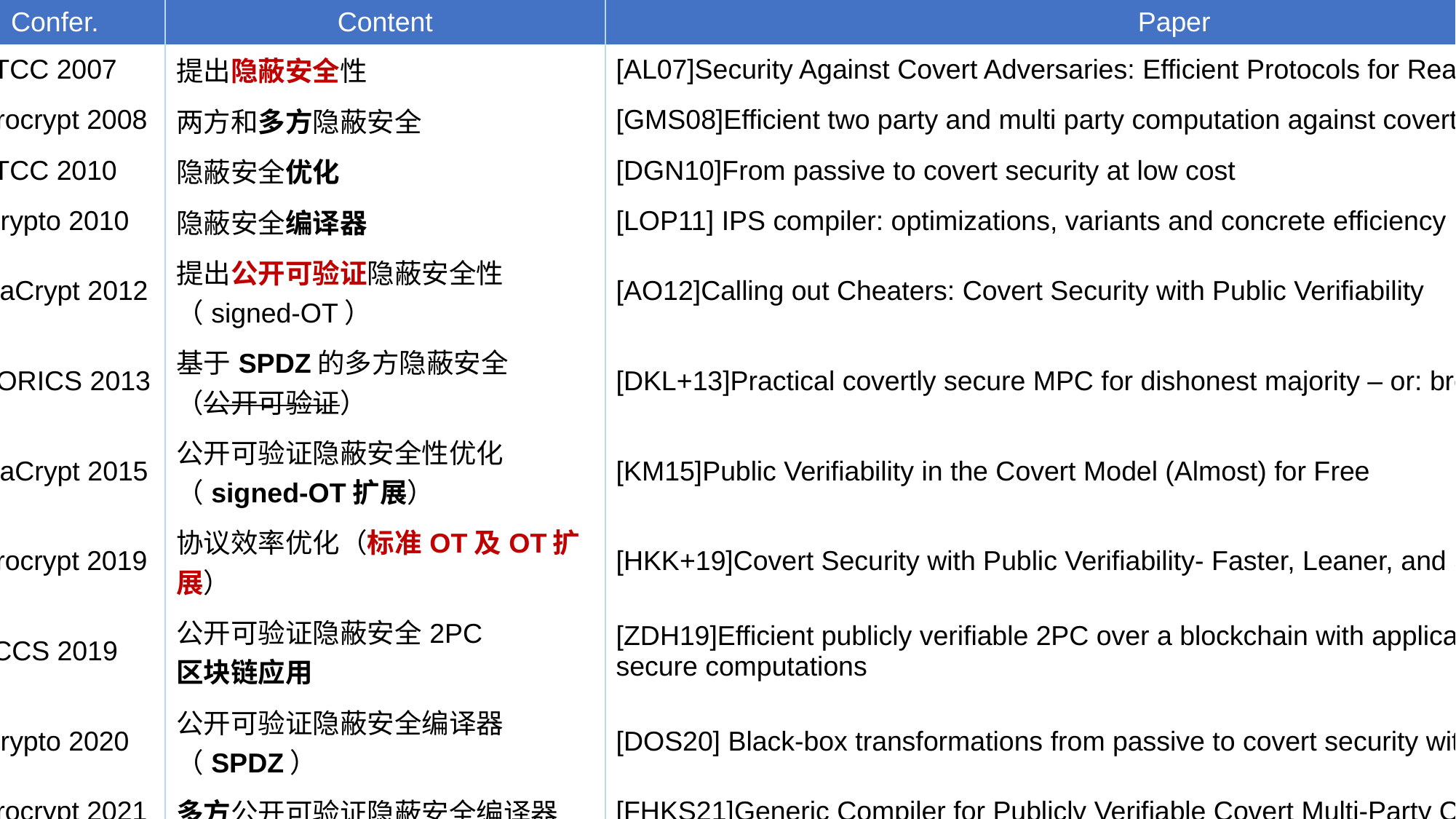

| Confer. | Content | Paper |
| --- | --- | --- |
| TCC 2007 | 提出隐蔽安全性 | [AL07]Security Against Covert Adversaries: Efficient Protocols for Realistic Adversaries |
| Eurocrypt 2008 | 两方和多方隐蔽安全 | [GMS08]Efficient two party and multi party computation against covert adversaries |
| TCC 2010 | 隐蔽安全优化 | [DGN10]From passive to covert security at low cost |
| Crypto 2010 | 隐蔽安全编译器 | [LOP11] IPS compiler: optimizations, variants and concrete efficiency |
| AsiaCrypt 2012 | 提出公开可验证隐蔽安全性（signed-OT） | [AO12]Calling out Cheaters: Covert Security with Public Verifiability |
| ESORICS 2013 | 基于SPDZ的多方隐蔽安全 （公开可验证） | [DKL+13]Practical covertly secure MPC for dishonest majority – or: breaking the SPDZ limits |
| AsiaCrypt 2015 | 公开可验证隐蔽安全性优化（signed-OT扩展） | [KM15]Public Verifiability in the Covert Model (Almost) for Free |
| Eurocrypt 2019 | 协议效率优化（标准OT及OT扩展） | [HKK+19]Covert Security with Public Verifiability- Faster, Leaner, and Simpler |
| CCS 2019 | 公开可验证隐蔽安全2PC 区块链应用 | [ZDH19]Efficient publicly verifiable 2PC over a blockchain with applications to financially-secure computations |
| Crypto 2020 | 公开可验证隐蔽安全编译器（SPDZ） | [DOS20] Black-box transformations from passive to covert security with public verifiability |
| Eurocrypt 2021 | 多方公开可验证隐蔽安全编译器 | [FHKS21]Generic Compiler for Publicly Verifiable Covert Multi-Party Computation |
| CCS 2021 | MPC友好承诺 | [ABGK21]MPC-Friendly Commitments for Publicly Verifiable Covert Security |
| ITC 2022 | 多方公开可验证隐蔽安全编译器 | [SSS22]Multiparty Computation with Covert Security and Public Verifiability |
| ACNS 2022 | 诚实大多数MPC+公开可验证隐蔽安全编译器 | [ADEL22]Efficient Compiler to Covert Security with Public Verifiability for Honest Majority MPC |
| AsiaCrypt 2023 | 提出鲁棒的公开可验证隐蔽安全性 | [LLW+23]Robust Publicly Verifiable Covert Security: Limited Information Leakage and Guaranteed Correctness with Low Overhead |